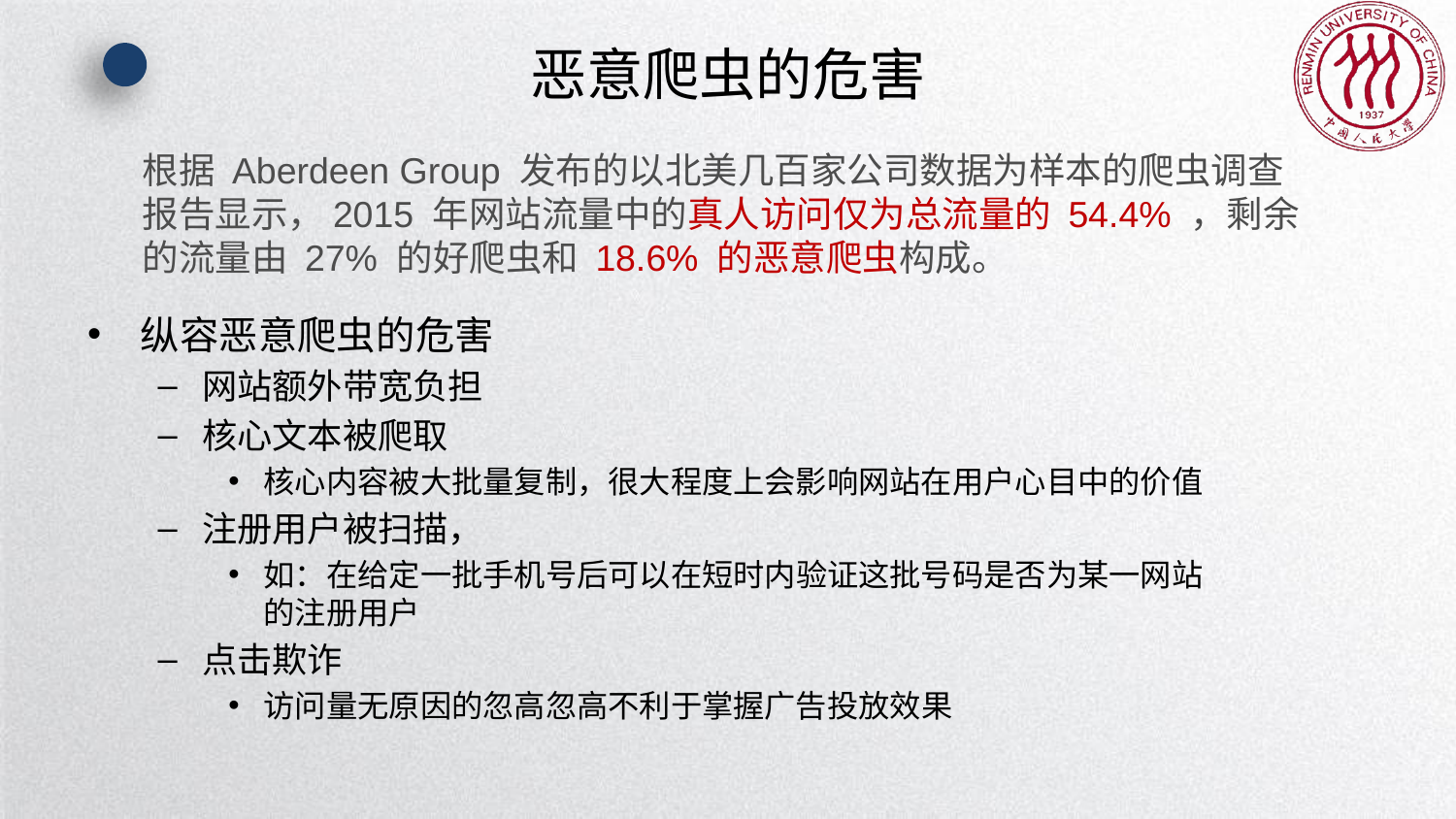

# 恶意爬虫的危害
根据 Aberdeen Group 发布的以北美几百家公司数据为样本的爬虫调查报告显示，2015 年网站流量中的真人访问仅为总流量的 54.4% ，剩余的流量由 27% 的好爬虫和 18.6% 的恶意爬虫构成。
纵容恶意爬虫的危害
网站额外带宽负担
核心文本被爬取
核心内容被大批量复制，很大程度上会影响网站在用户心目中的价值
注册用户被扫描，
如：在给定一批手机号后可以在短时内验证这批号码是否为某一网站的注册用户
点击欺诈
访问量无原因的忽高忽高不利于掌握广告投放效果